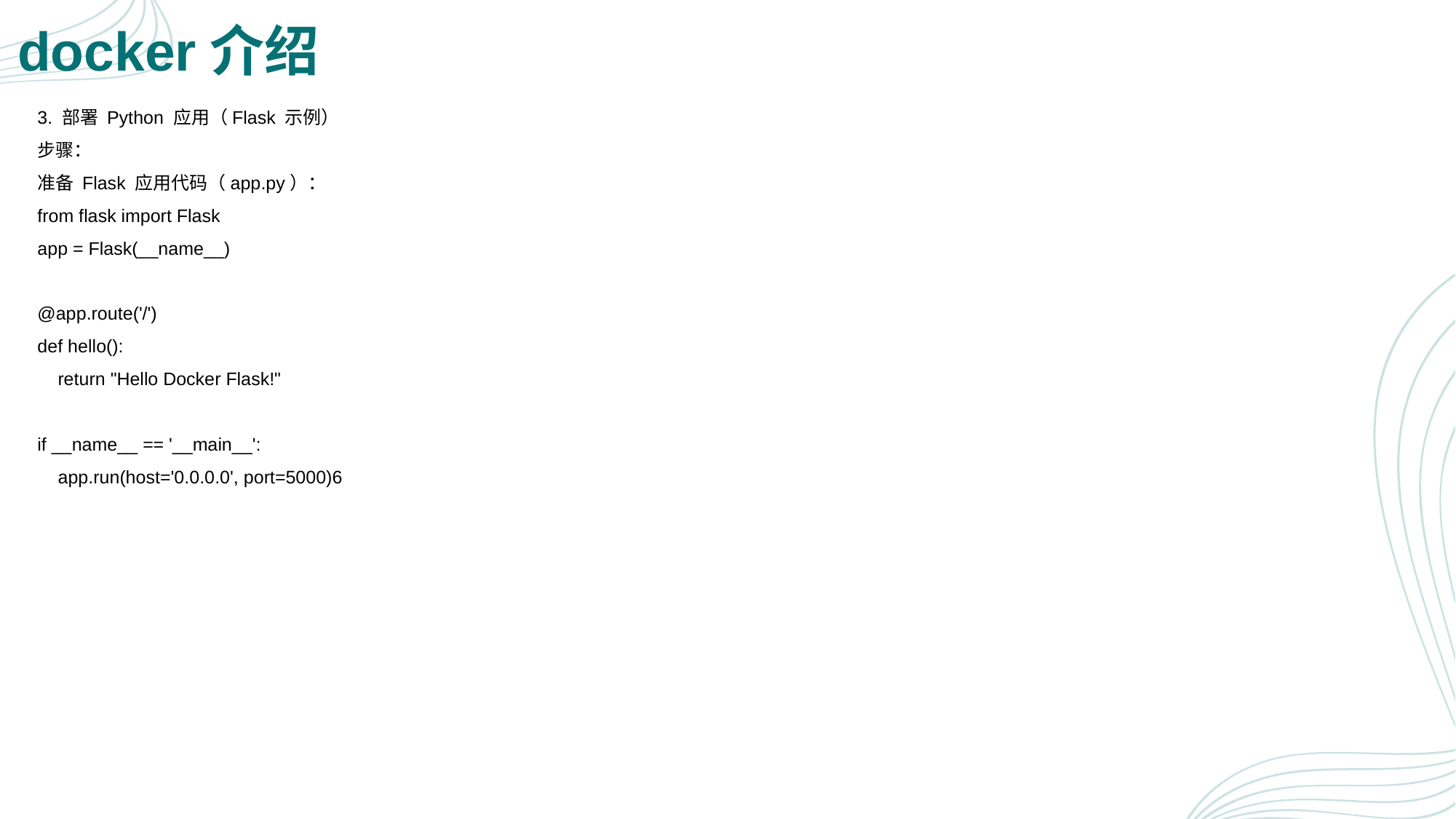

# docker介绍
3. 部署 Python 应用（Flask 示例）
步骤：
准备 Flask 应用代码（app.py）：
from flask import Flask
app = Flask(__name__)

@app.route('/')
def hello():
    return "Hello Docker Flask!"

if __name__ == '__main__':
    app.run(host='0.0.0.0', port=5000)6